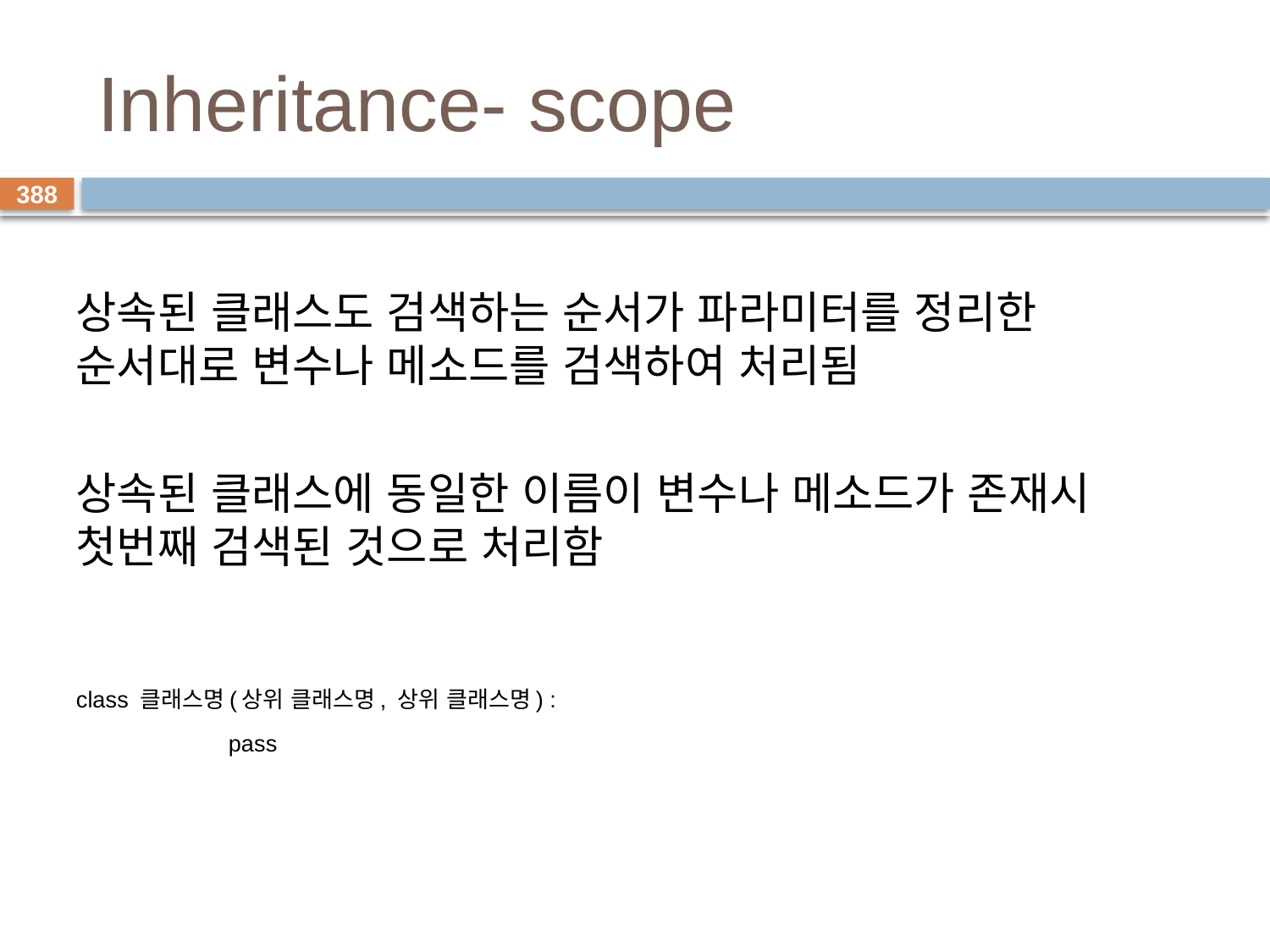

# Inheritance- scope
388

상속된 클래스도 검색하는 순서가 파라미터를 정리한 순서대로 변수나 메소드를 검색하여 처리됨

상속된 클래스에 동일한 이름이 변수나 메소드가 존재시 첫번째 검색된 것으로 처리함

class 클래스명(상위 클래스명, 상위 클래스명) :
                        pass